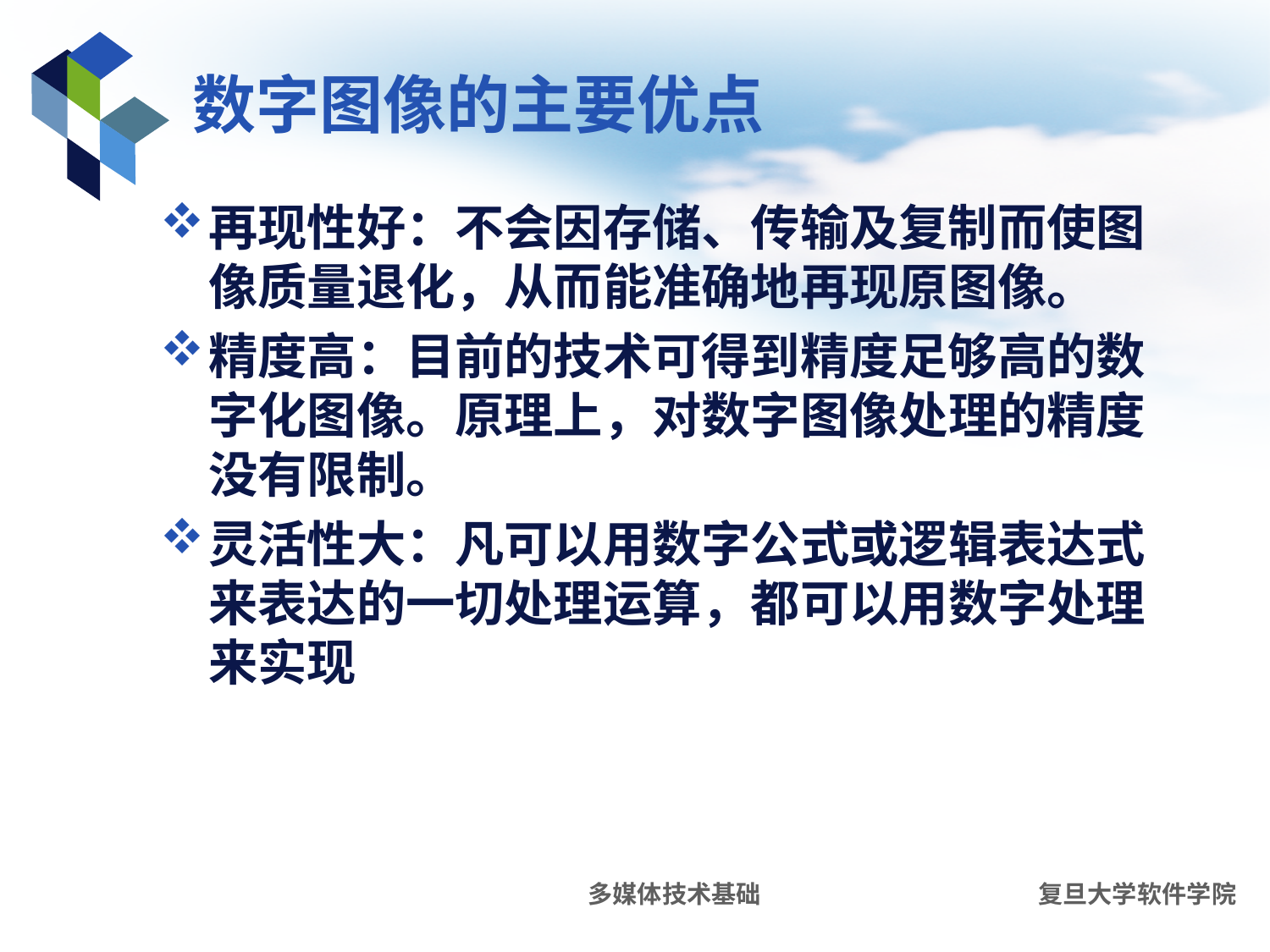

# 数字图像的主要优点
再现性好：不会因存储、传输及复制而使图像质量退化，从而能准确地再现原图像。
精度高：目前的技术可得到精度足够高的数字化图像。原理上，对数字图像处理的精度没有限制。
灵活性大：凡可以用数字公式或逻辑表达式来表达的一切处理运算，都可以用数字处理来实现
多媒体技术基础